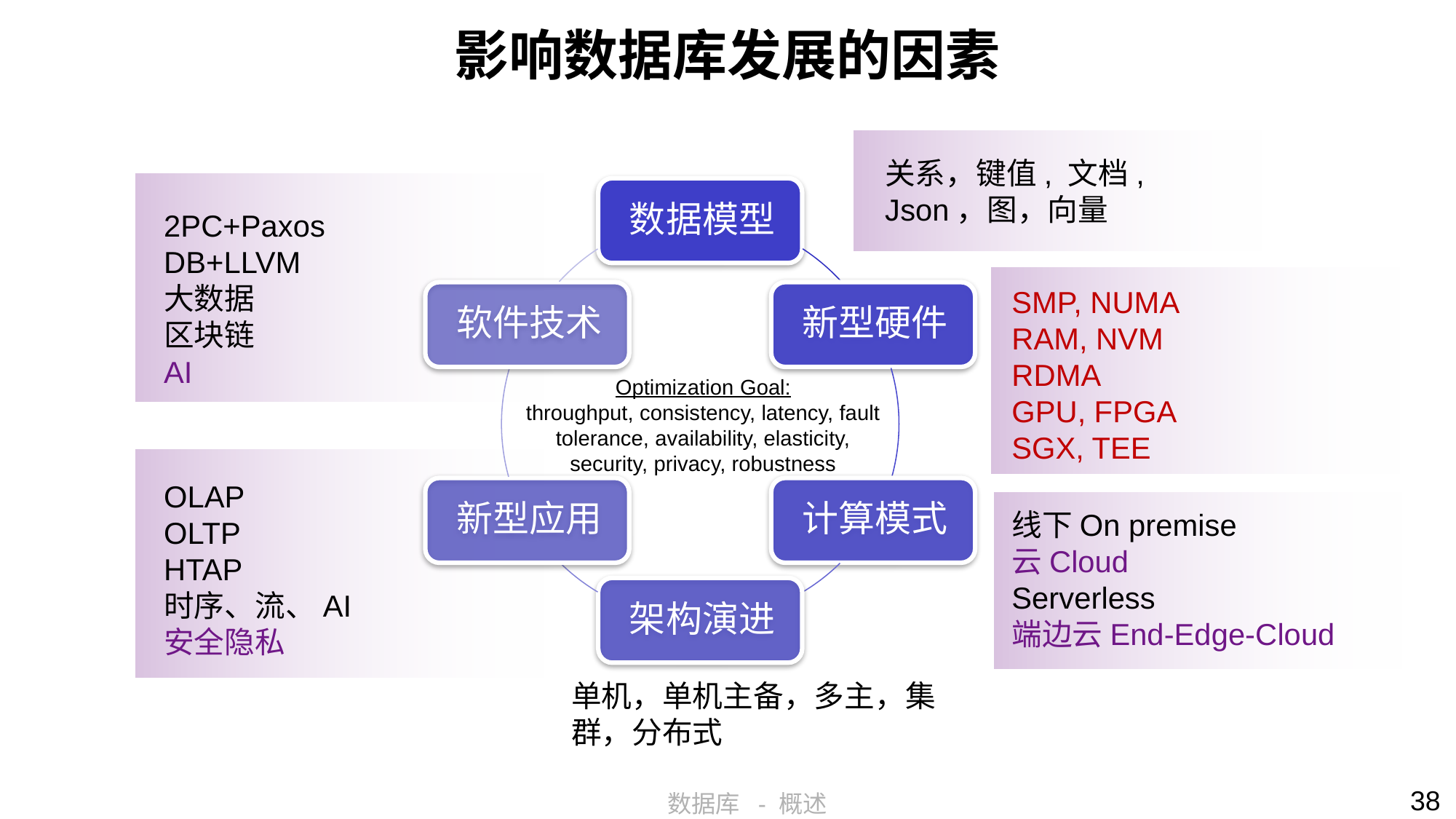

# 影响数据库发展的因素

关系，键值, 文档, Json，图，向量

数据模型
新型硬件
计算模式
架构演进
新型应用
软件技术
2PC+Paxos
DB+LLVM
大数据
区块链
AI

SMP, NUMA
RAM, NVM
RDMA
GPU, FPGA
SGX, TEE
Optimization Goal:
throughput, consistency, latency, fault tolerance, availability, elasticity, security, privacy, robustness

OLAP
OLTP
HTAP
时序、流、AI
安全隐私

线下On premise
云Cloud
Serverless
端边云End-Edge-Cloud
单机，单机主备，多主，集群，分布式
38
数据库 - 概述